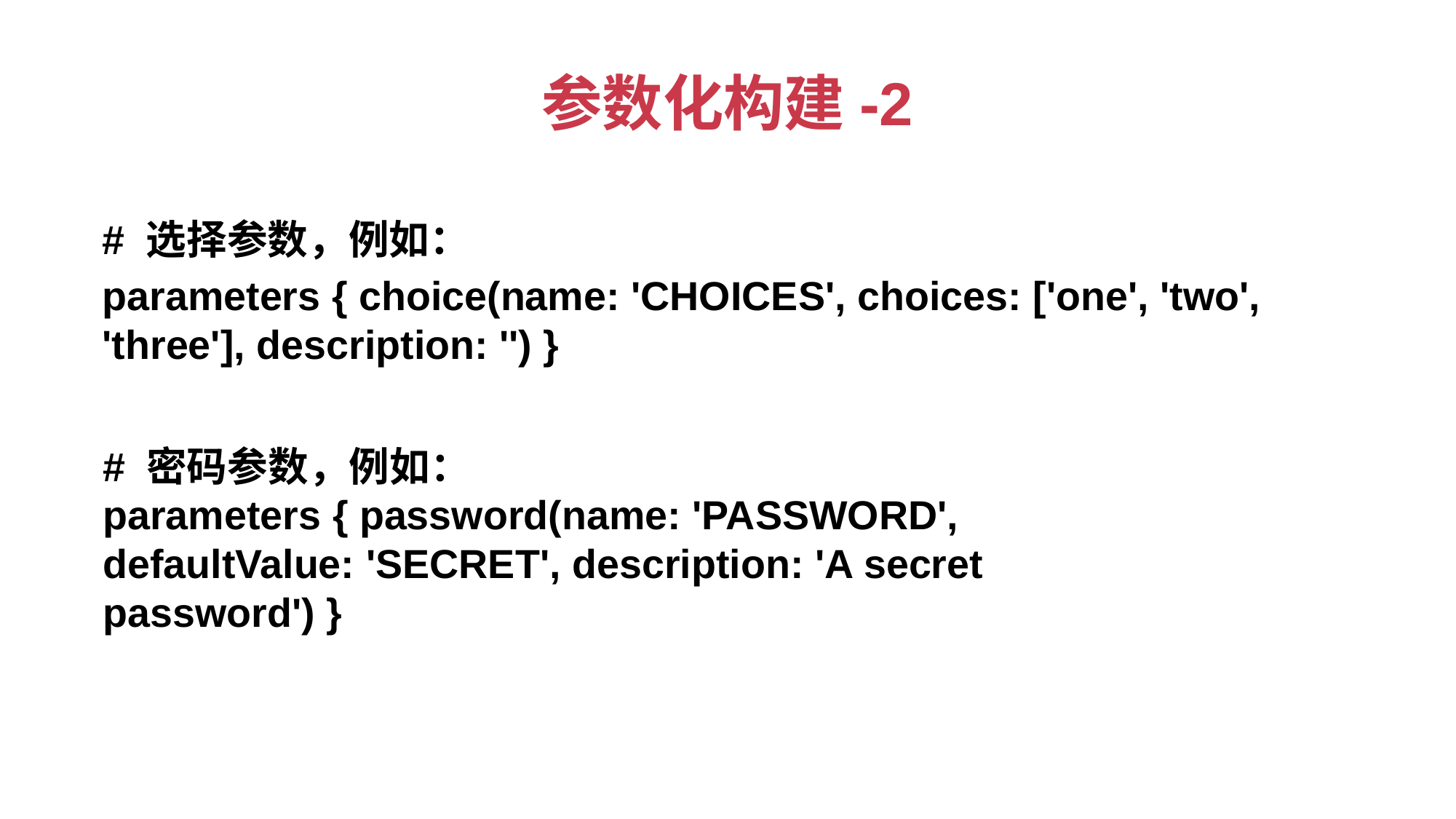

# 参数化构建-2
# 选择参数，例如：
parameters { choice(name: 'CHOICES', choices: ['one', 'two', 'three'], description: '') }

# 密码参数，例如：
parameters { password(name: 'PASSWORD', defaultValue: 'SECRET', description: 'A secret password') }